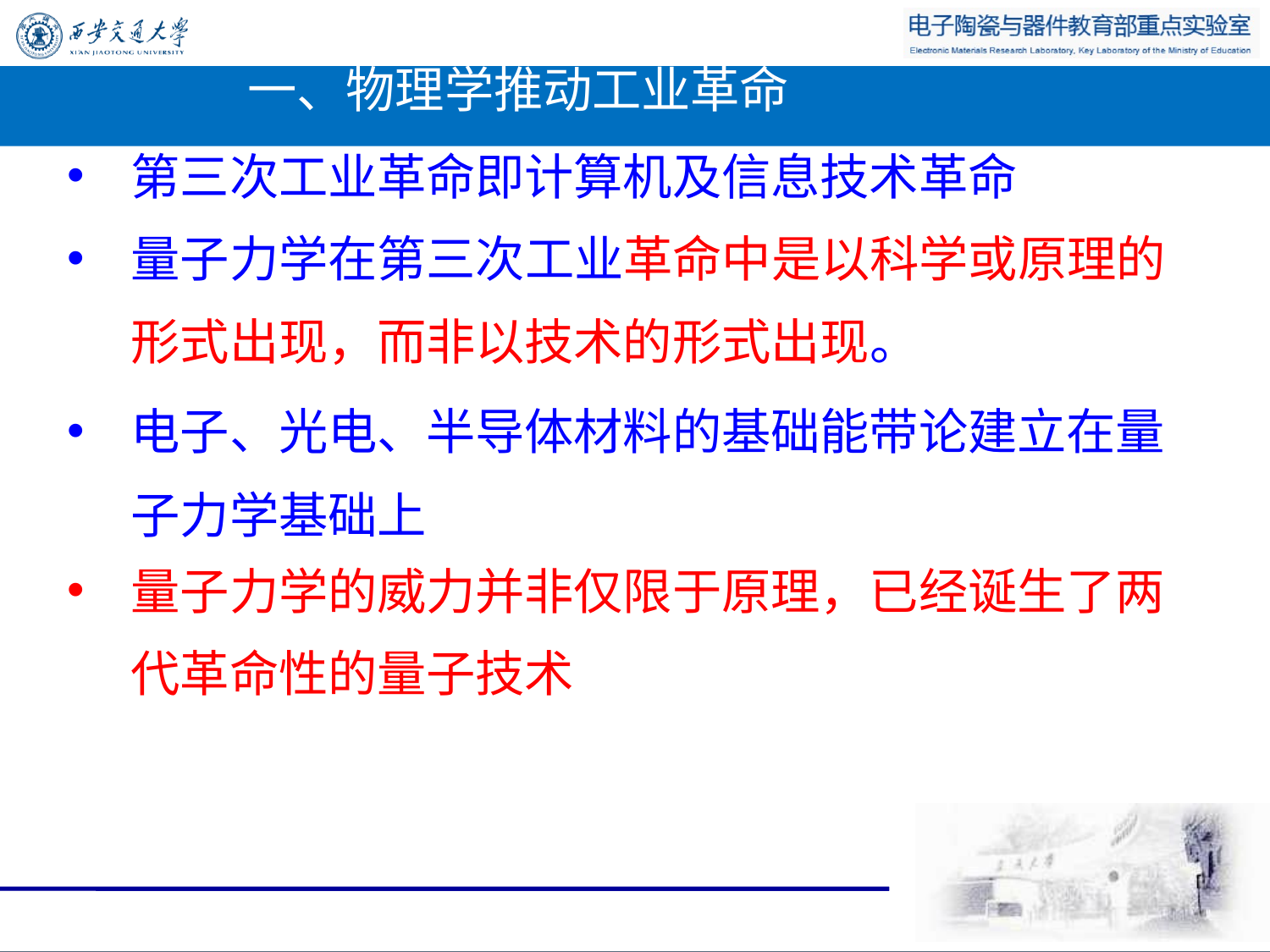

一、物理学推动工业革命
第三次工业革命即计算机及信息技术革命
量子力学在第三次工业革命中是以科学或原理的 形式出现，而非以技术的形式出现。
电子、光电、半导体材料的基础能带论建立在量 子力学基础上
量子力学的威力并非仅限于原理，已经诞生了两
代革命性的量子技术